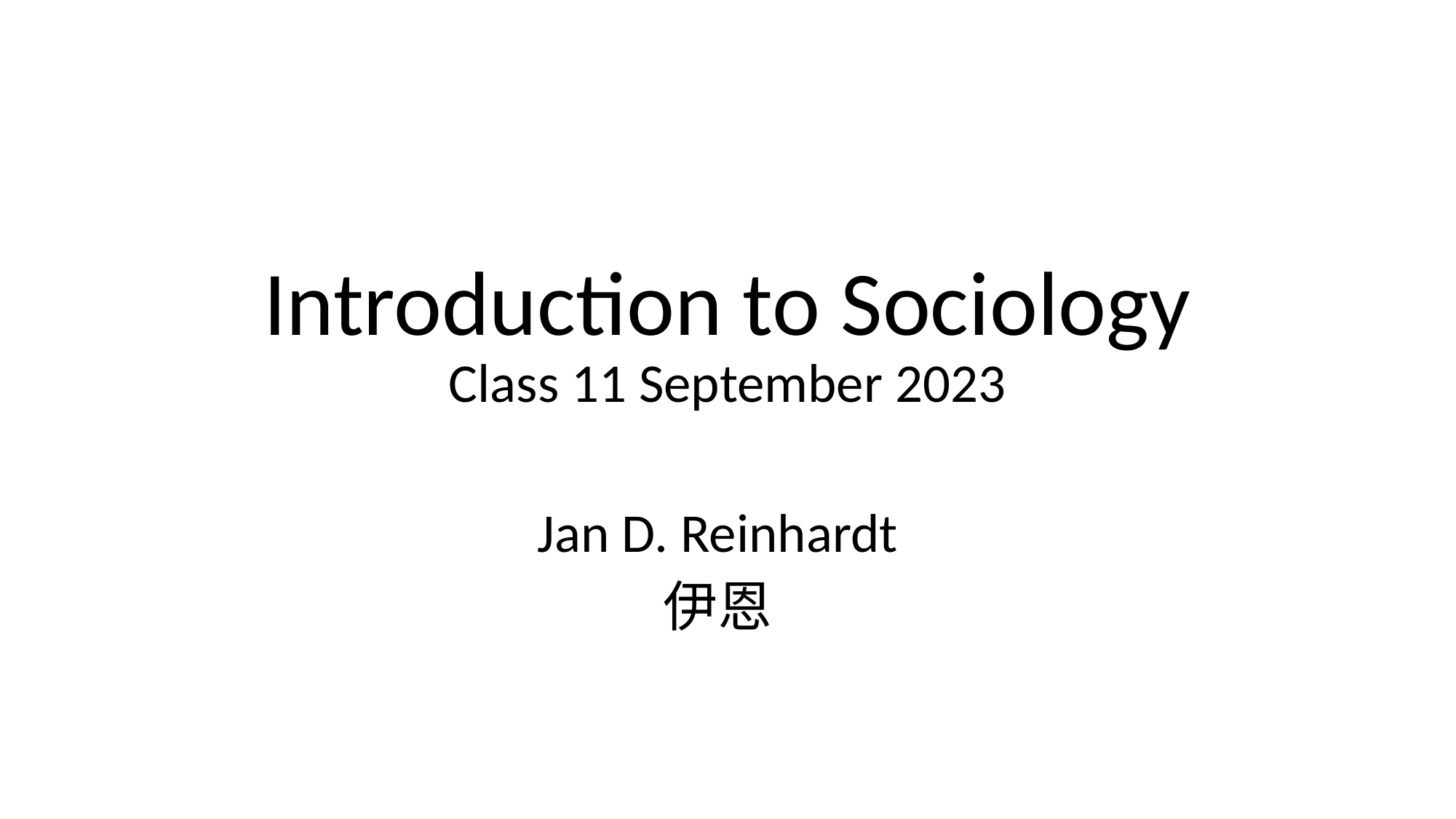

# Introduction to Sociology Class 11 September 2023
Jan D. Reinhardt
伊恩